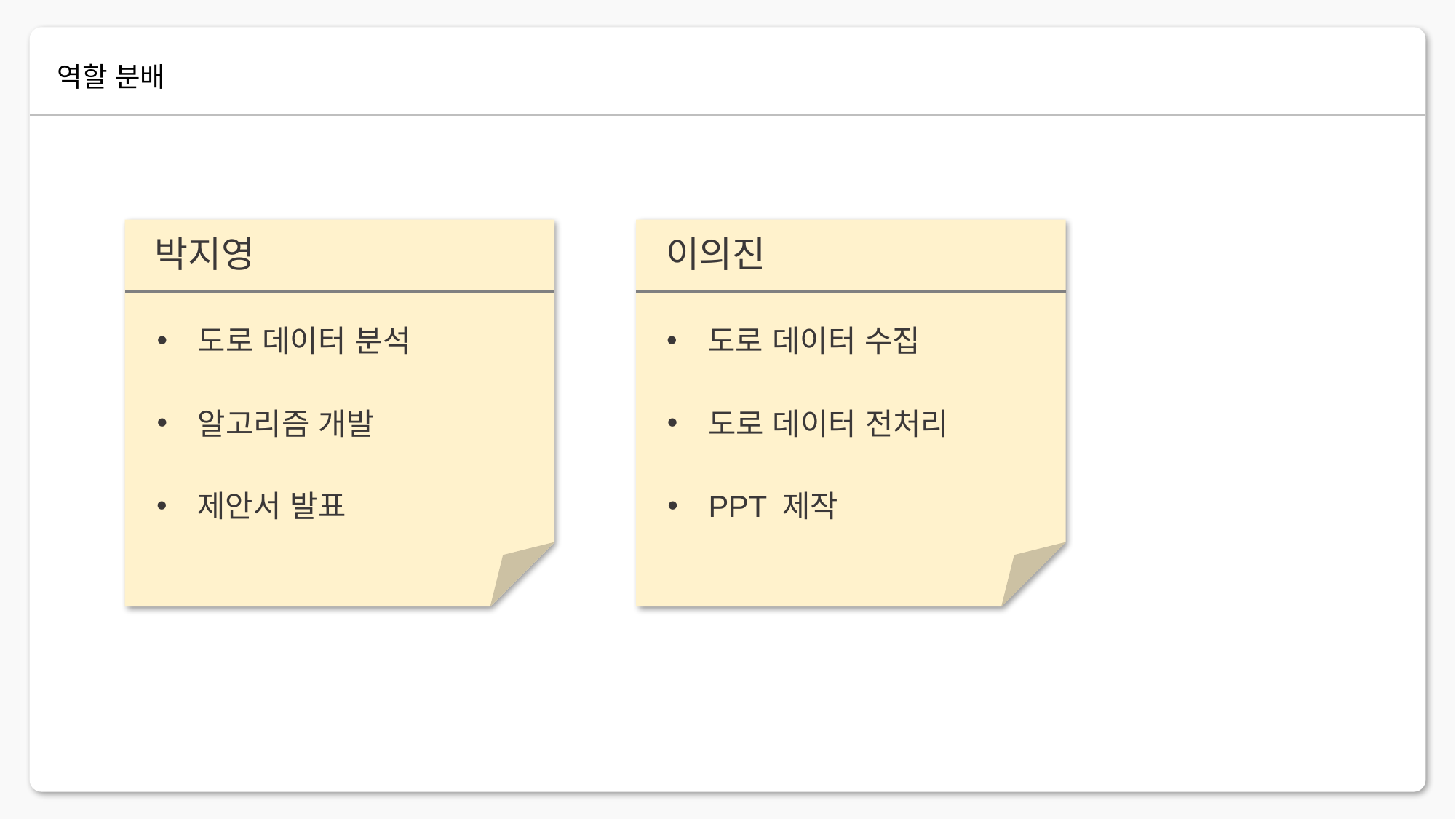

역할 분배

이의진
박지영
도로 데이터 분석
도로 데이터 수집
알고리즘 개발
도로 데이터 전처리
제안서 발표
PPT 제작